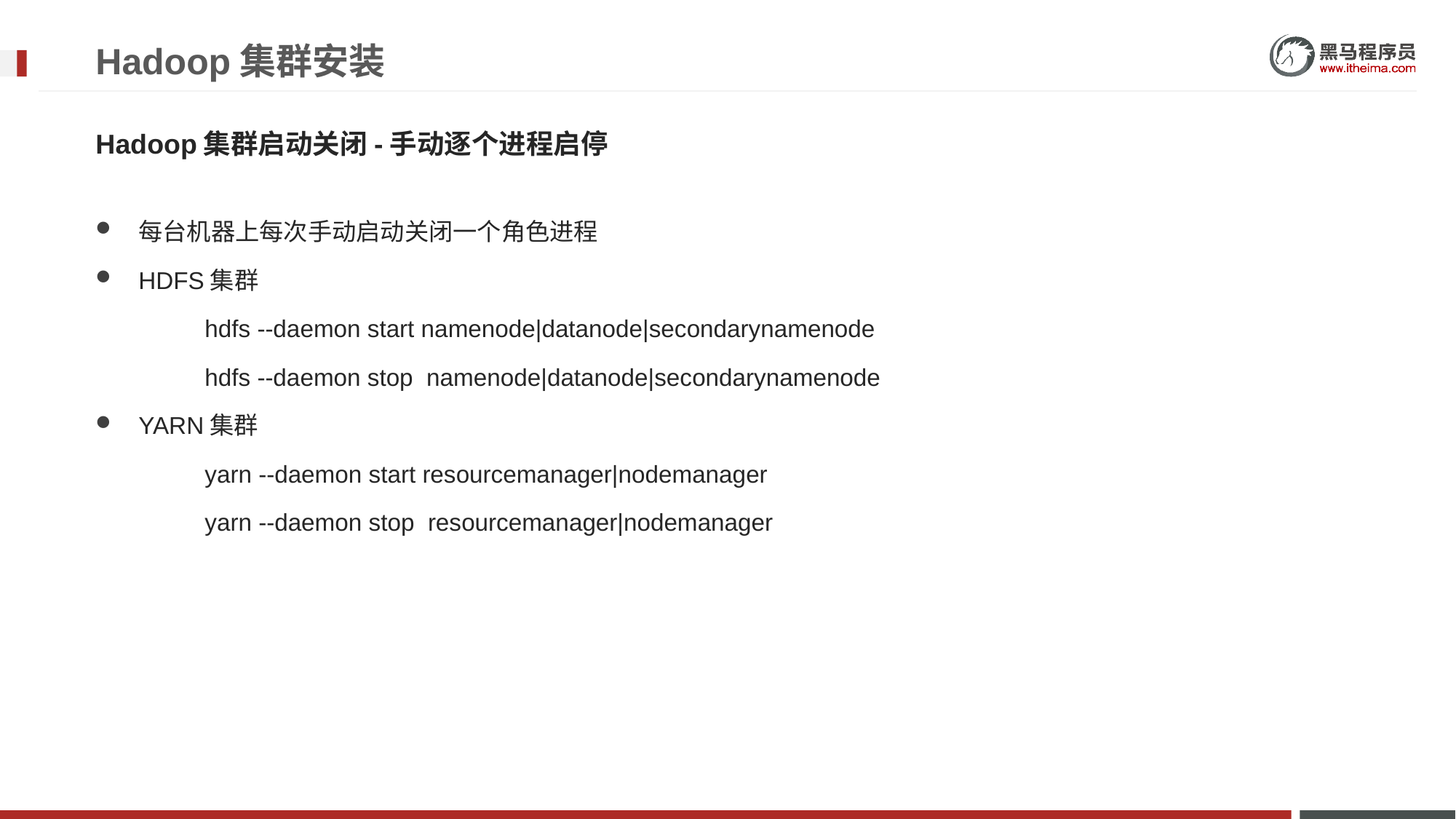

# Hadoop集群安装
Hadoop集群启动关闭-手动逐个进程启停
每台机器上每次手动启动关闭一个角色进程
HDFS集群
	hdfs --daemon start namenode|datanode|secondarynamenode
	hdfs --daemon stop  namenode|datanode|secondarynamenode
YARN集群
	yarn --daemon start resourcemanager|nodemanager
	yarn --daemon stop  resourcemanager|nodemanager